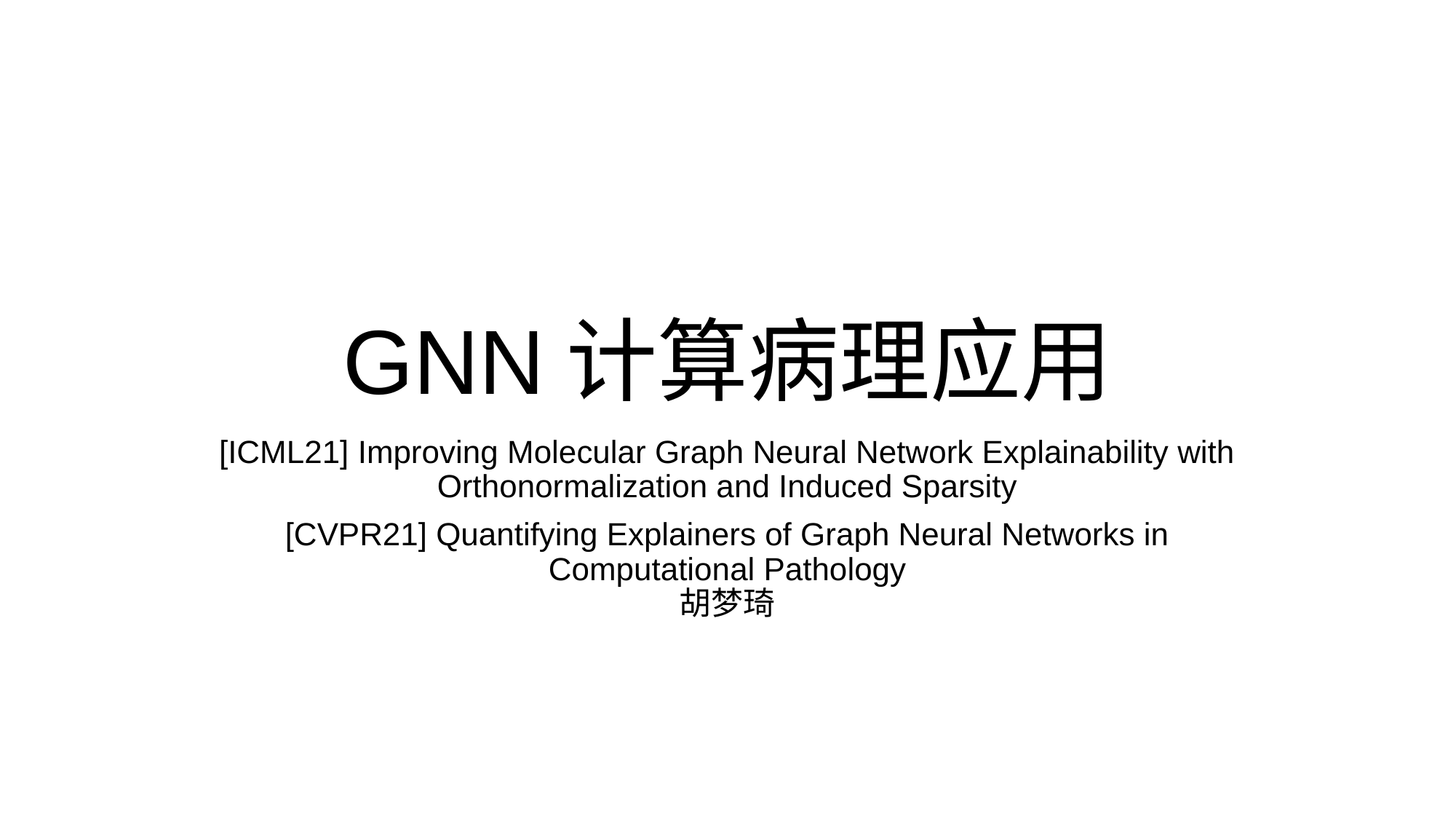

# GNN计算病理应用
[ICML21] Improving Molecular Graph Neural Network Explainability with Orthonormalization and Induced Sparsity
[CVPR21] Quantifying Explainers of Graph Neural Networks in Computational Pathology
胡梦琦